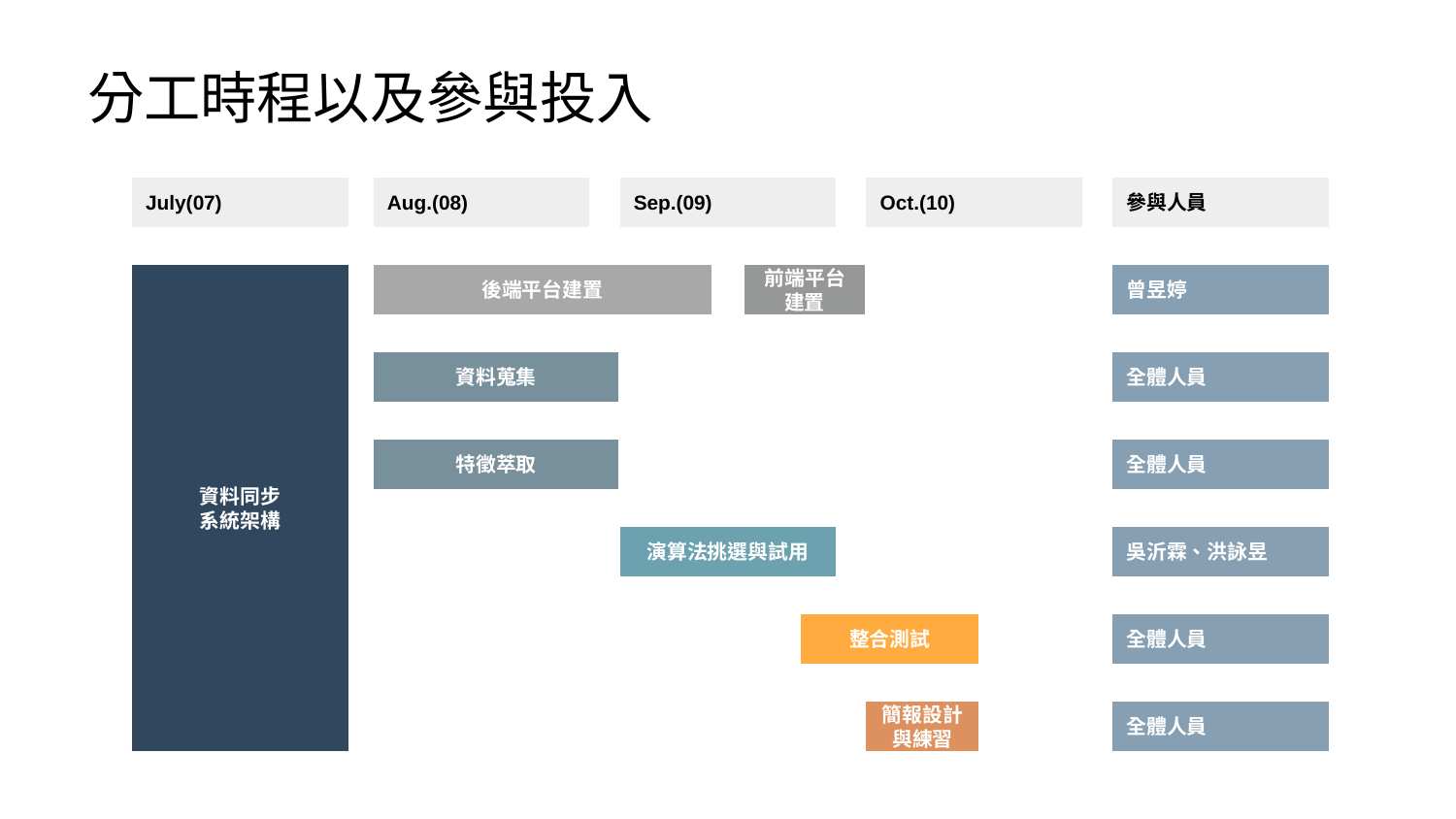

分工時程以及參與投入
July(07)
Aug.(08)
Sep.(09)
Oct.(10)
參與人員
資料同步
系統架構
後端平台建置
前端平台建置
曾昱婷
資料蒐集
July(07)
全體人員
July(07)
全體人員
特徵萃取
July(07)
演算法挑選與試用
吳沂霖、洪詠昱
July(07)
全體人員
整合測試
July(07)
簡報設計與練習
全體人員